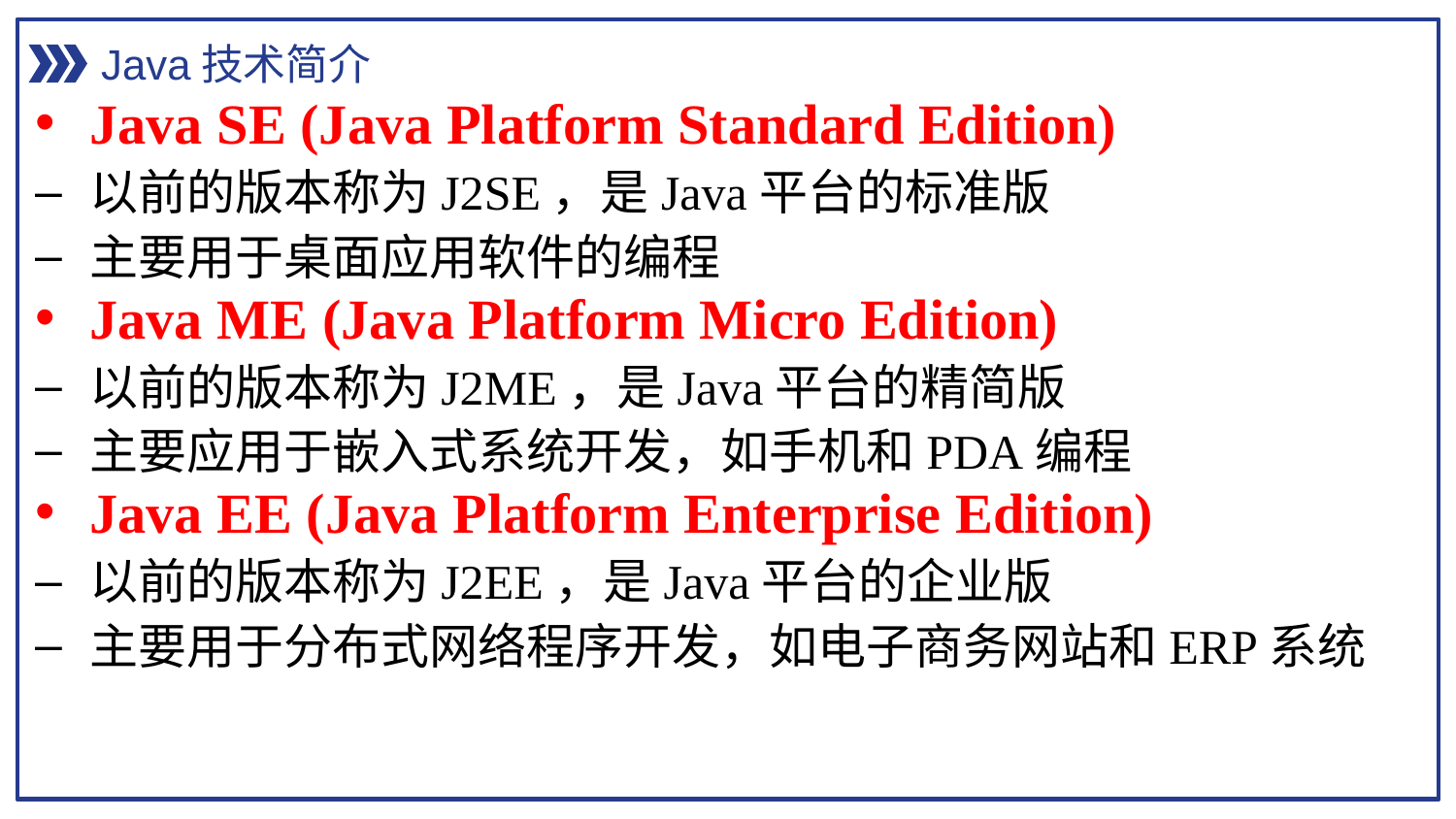

Java技术简介

Java SE (Java Platform Standard Edition)
以前的版本称为J2SE，是Java平台的标准版
主要用于桌面应用软件的编程
Java ME (Java Platform Micro Edition)
以前的版本称为J2ME，是Java平台的精简版
主要应用于嵌入式系统开发，如手机和PDA编程
Java EE (Java Platform Enterprise Edition)
以前的版本称为J2EE，是Java平台的企业版
主要用于分布式网络程序开发，如电子商务网站和ERP系统